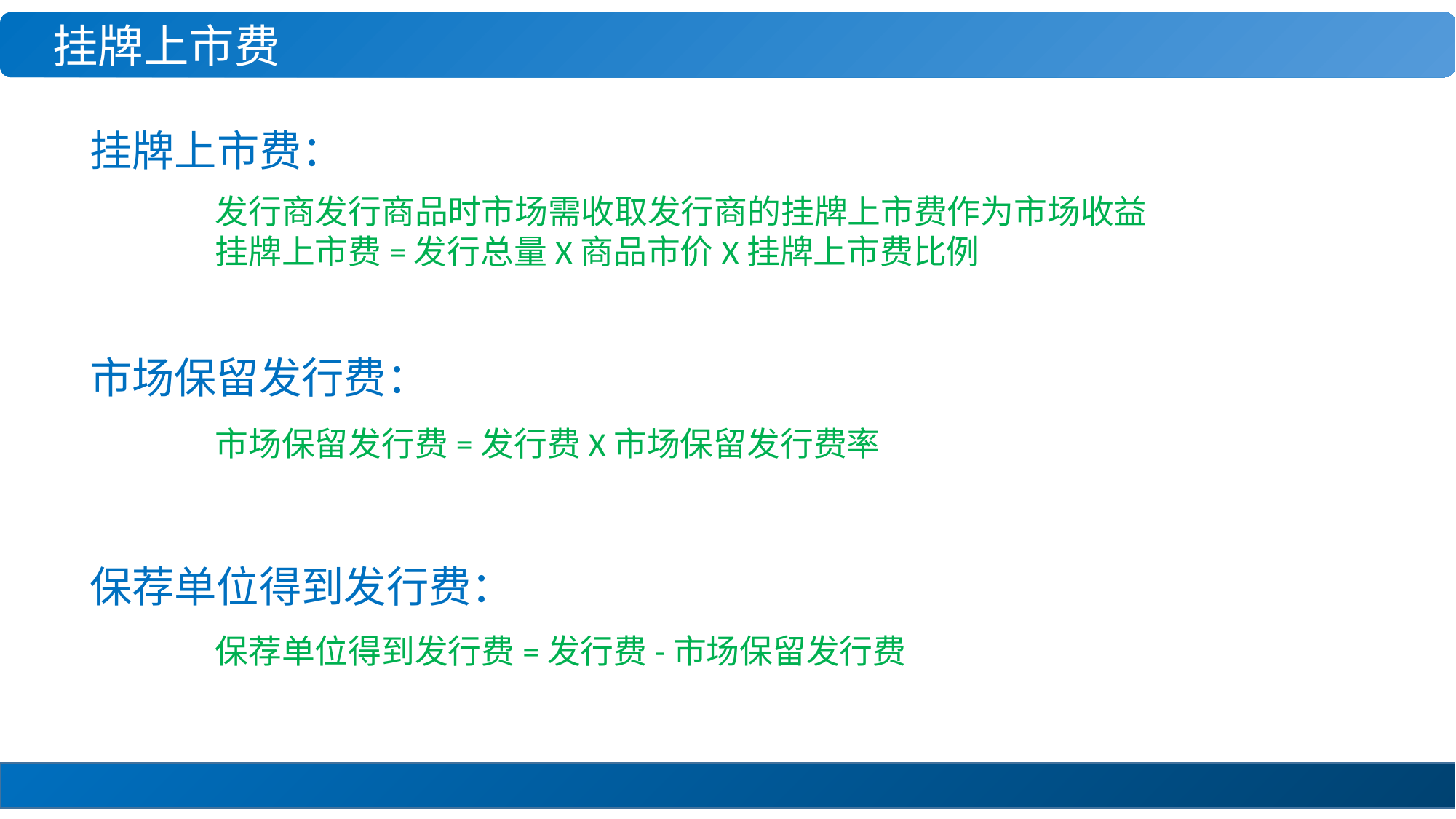

挂牌上市费

挂牌上市费：
发行商发行商品时市场需收取发行商的挂牌上市费作为市场收益
挂牌上市费=发行总量X商品市价X挂牌上市费比例
市场保留发行费：
市场保留发行费=发行费X市场保留发行费率
保荐单位得到发行费：
保荐单位得到发行费=发行费-市场保留发行费